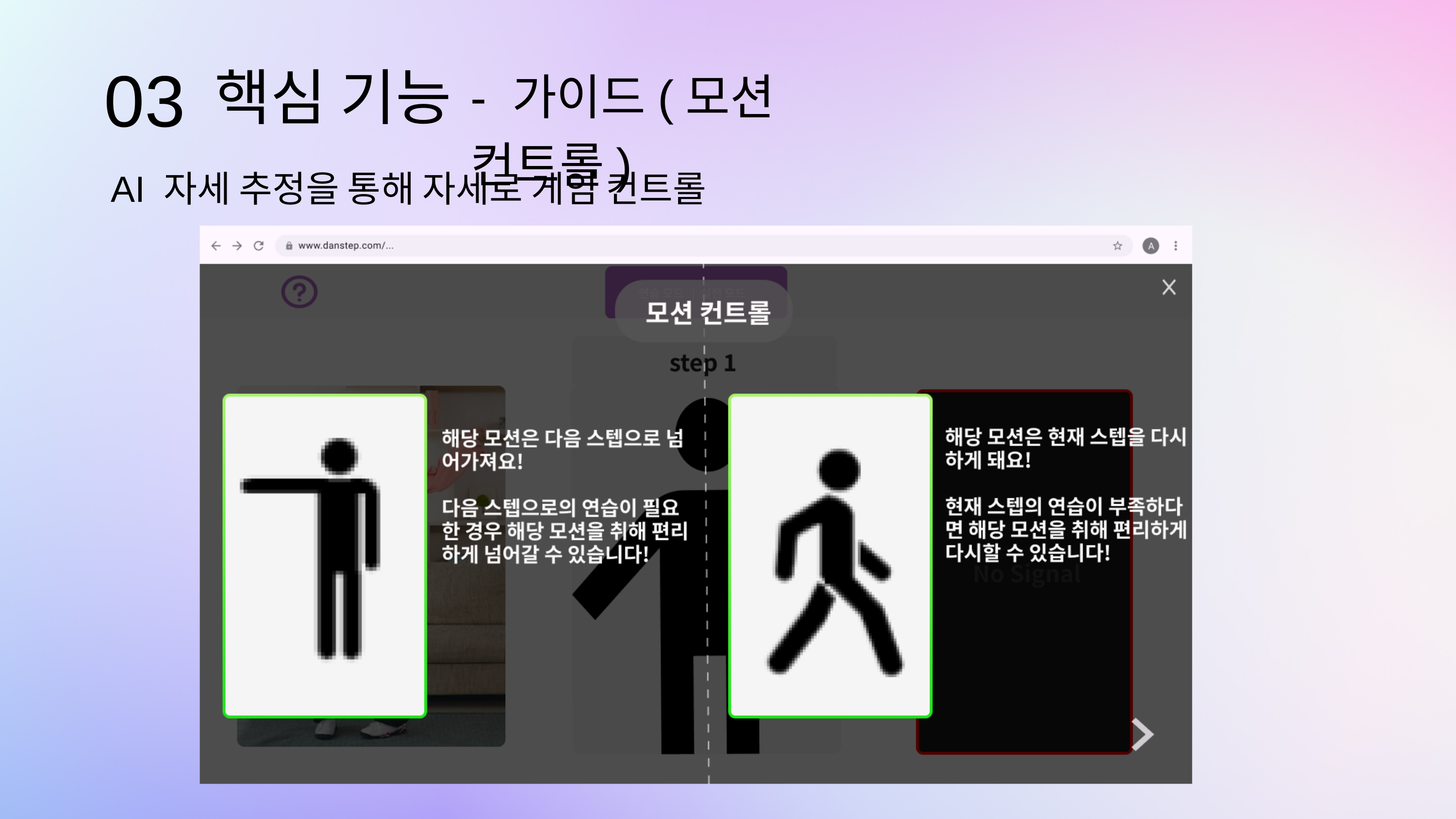

03
핵심 기능
- 가이드(모션 컨트롤)
AI 자세 추정을 통해 자세로 게임 컨트롤